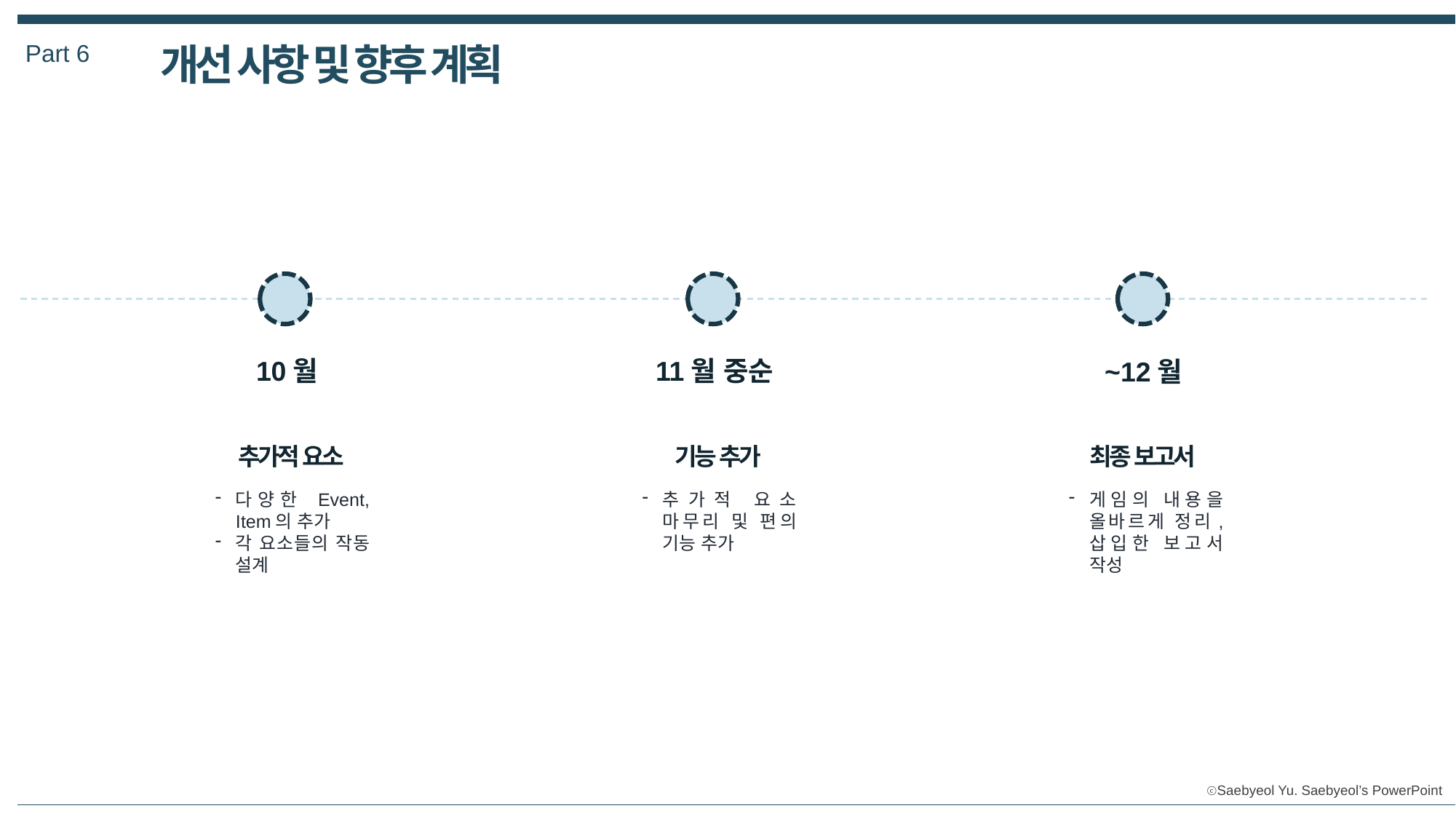

Part 6
개선 사항 및 향후 계획

10월
11월 중순
~12월
추가적 요소
다양한 Event, Item의 추가
각 요소들의 작동 설계
기능 추가
추가적 요소 마무리 및 편의 기능 추가
최종 보고서
게임의 내용을 올바르게 정리, 삽입한 보고서 작성